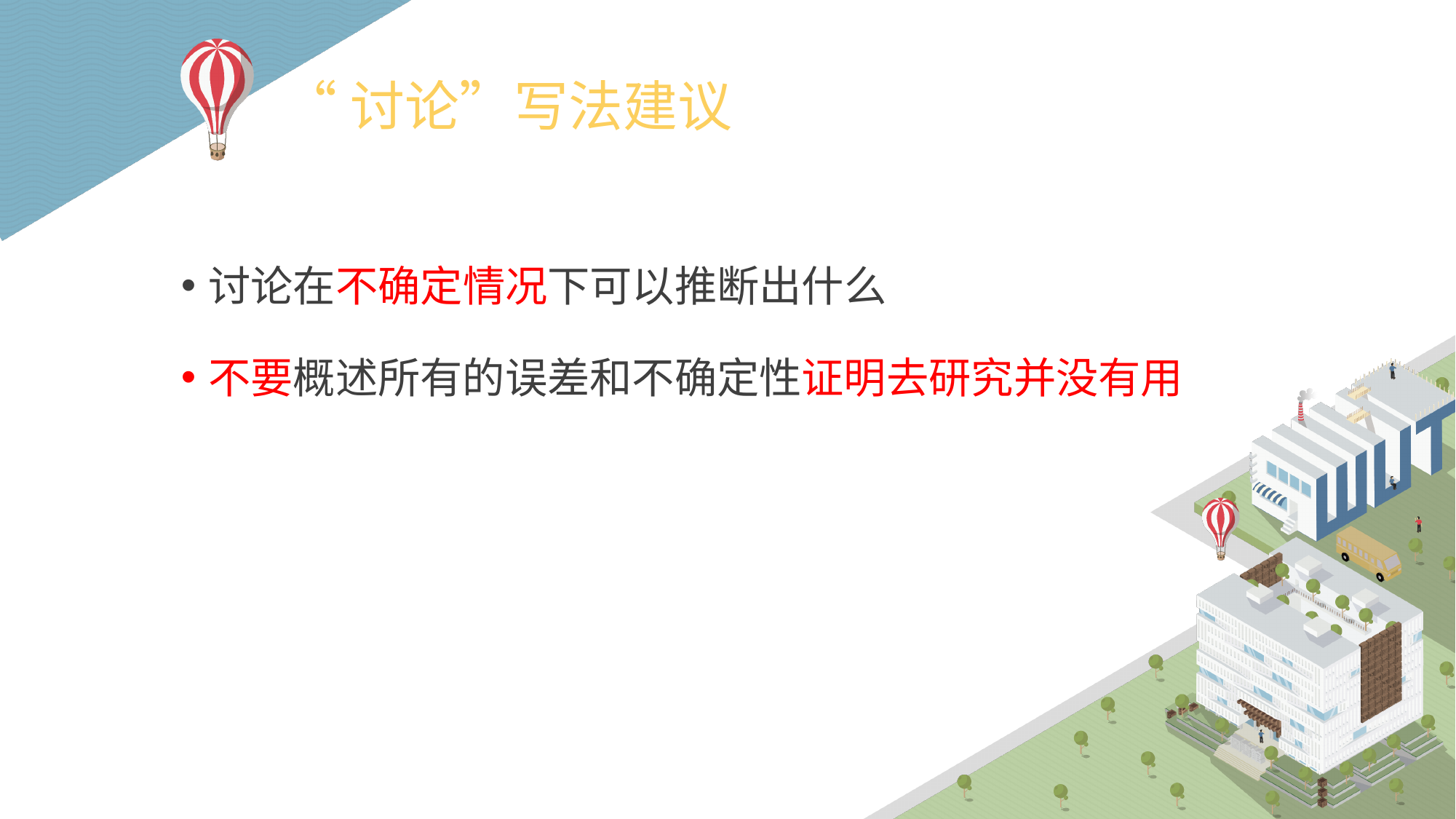

# “讨论”写法建议
讨论在不确定情况下可以推断出什么
不要概述所有的误差和不确定性证明去研究并没有用